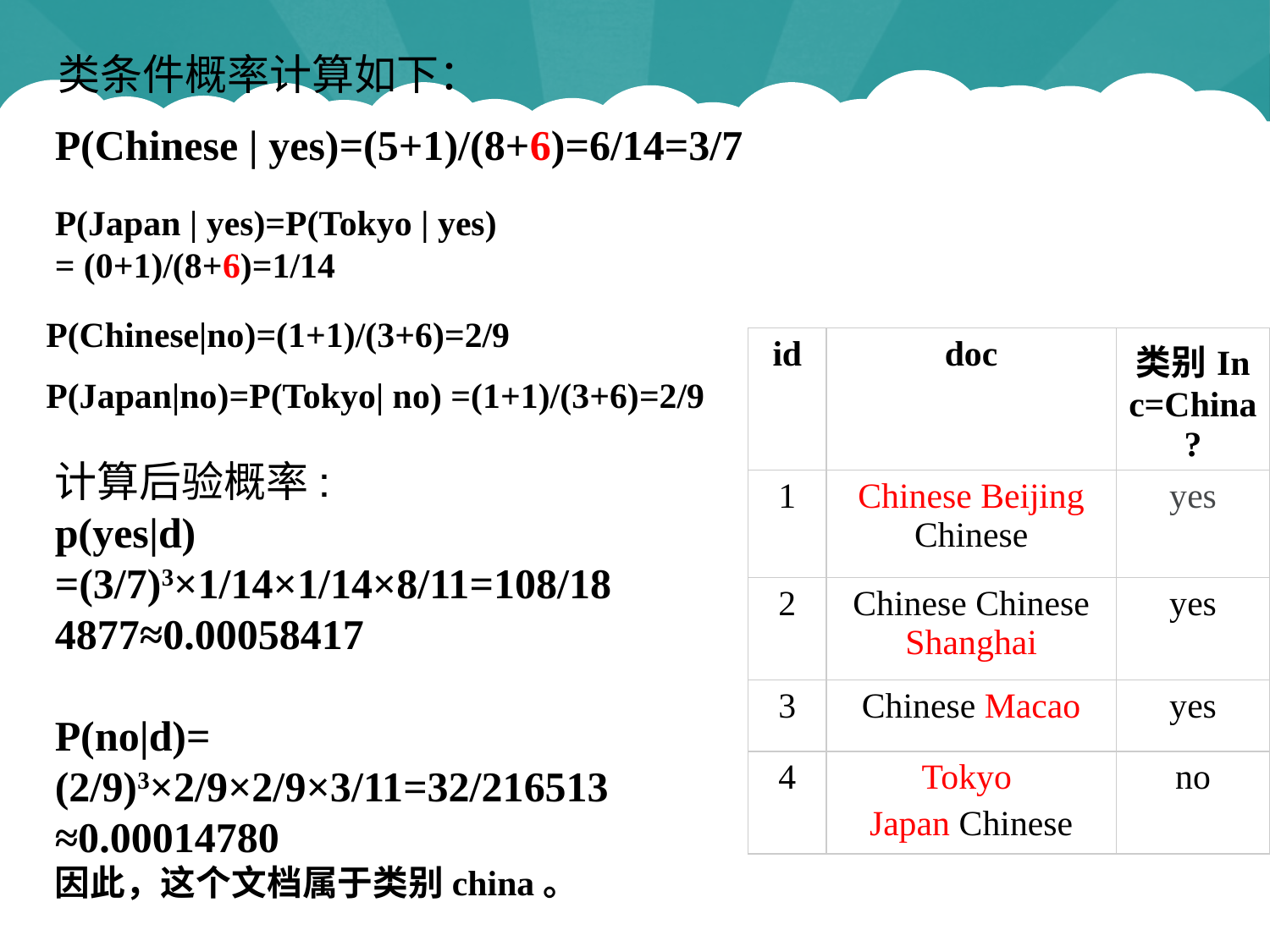

类条件概率计算如下：
P(Chinese | yes)=(5+1)/(8+6)=6/14=3/7
P(Japan | yes)=P(Tokyo | yes)
= (0+1)/(8+6)=1/14
字典里包括六个单词
P(Chinese|no)=(1+1)/(3+6)=2/9
| id | doc | 类别In c=China? |
| --- | --- | --- |
| 1 | Chinese Beijing Chinese | yes |
| 2 | Chinese Chinese Shanghai | yes |
| 3 | Chinese Macao | yes |
| 4 | Tokyo Japan Chinese | no |
P(Japan|no)=P(Tokyo| no) =(1+1)/(3+6)=2/9
计算后验概率:
p(yes|d)
=(3/7)3×1/14×1/14×8/11=108/184877≈0.00058417

P(no|d)= (2/9)3×2/9×2/9×3/11=32/216513≈0.00014780
因此，这个文档属于类别china。